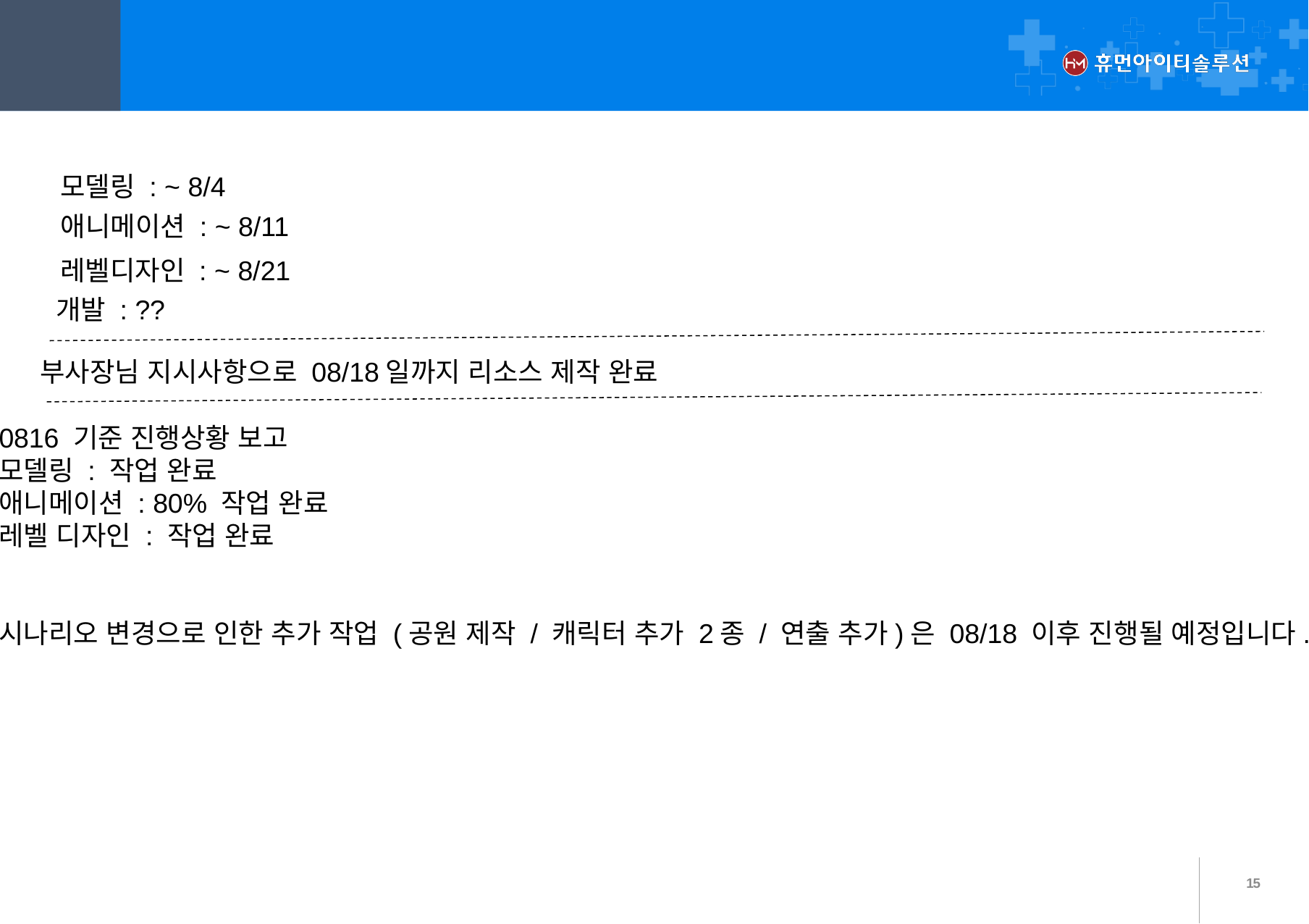

01
일정
모델링 : ~ 8/4
애니메이션 : ~ 8/11
레벨디자인 : ~ 8/21
개발 : ??
부사장님 지시사항으로 08/18일까지 리소스 제작 완료
0816 기준 진행상황 보고
모델링 : 작업 완료
애니메이션 : 80% 작업 완료
레벨 디자인 : 작업 완료

시나리오 변경으로 인한 추가 작업 (공원 제작 / 캐릭터 추가 2종 / 연출 추가)은 08/18 이후 진행될 예정입니다.

15